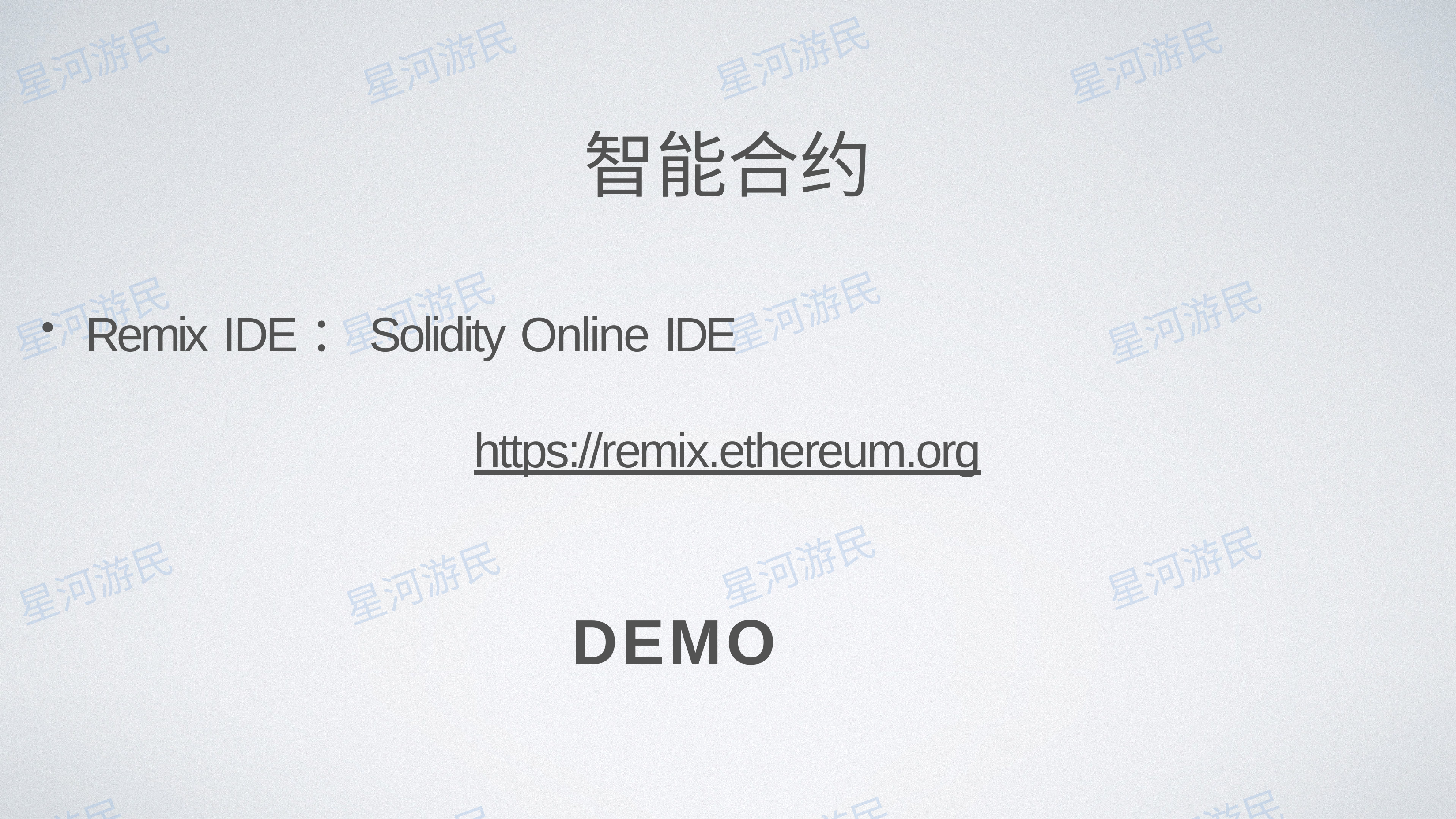

# 智能合约
Remix IDE：Solidity Online IDE

https://remix.ethereum.org

DEMO